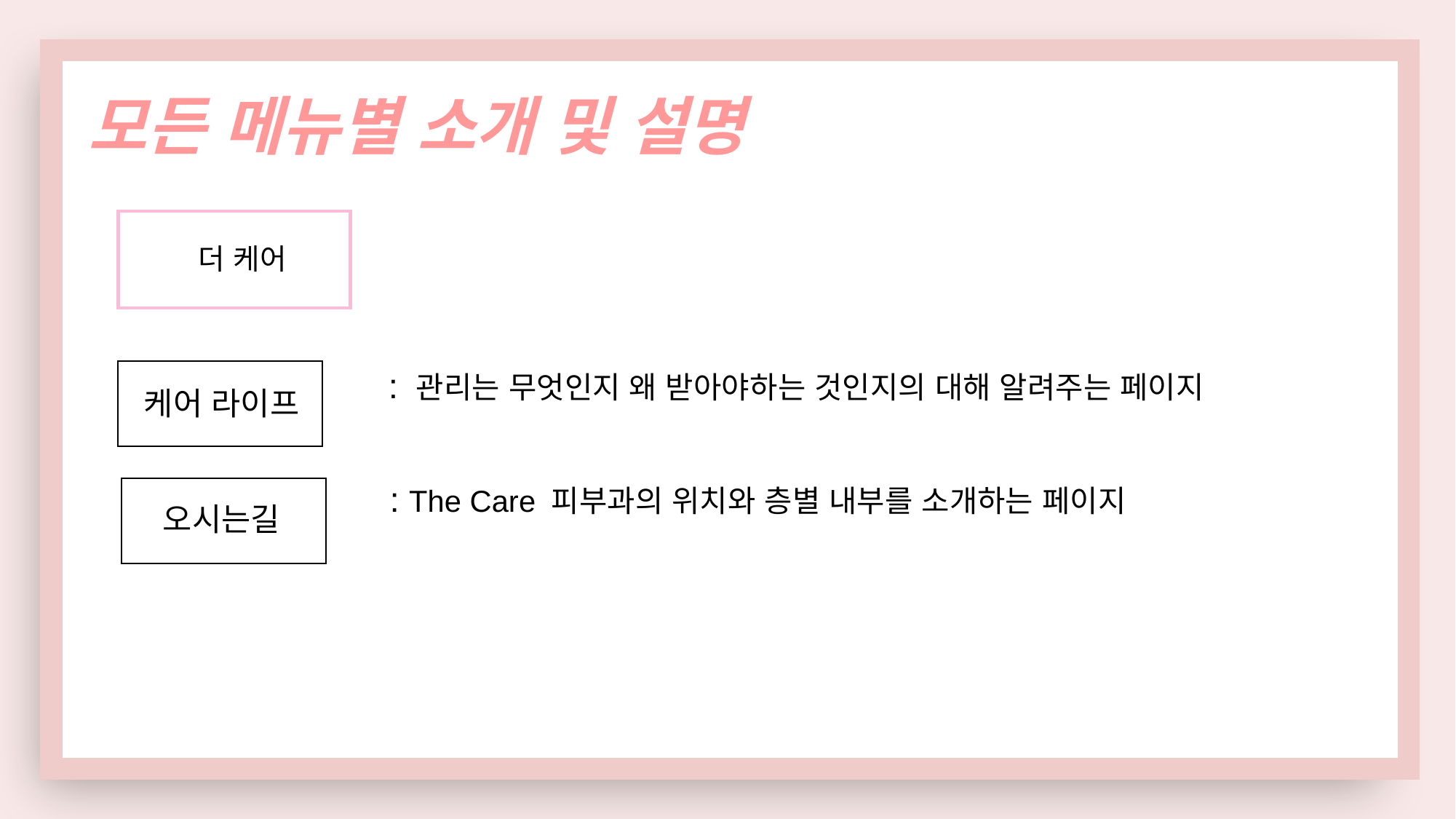

모든 메뉴별 소개 및 설명

더 케어

: 관리는 무엇인지 왜 받아야하는 것인지의 대해 알려주는 페이지

케어 라이프

: The Care 피부과의 위치와 층별 내부를 소개하는 페이지

오시는길